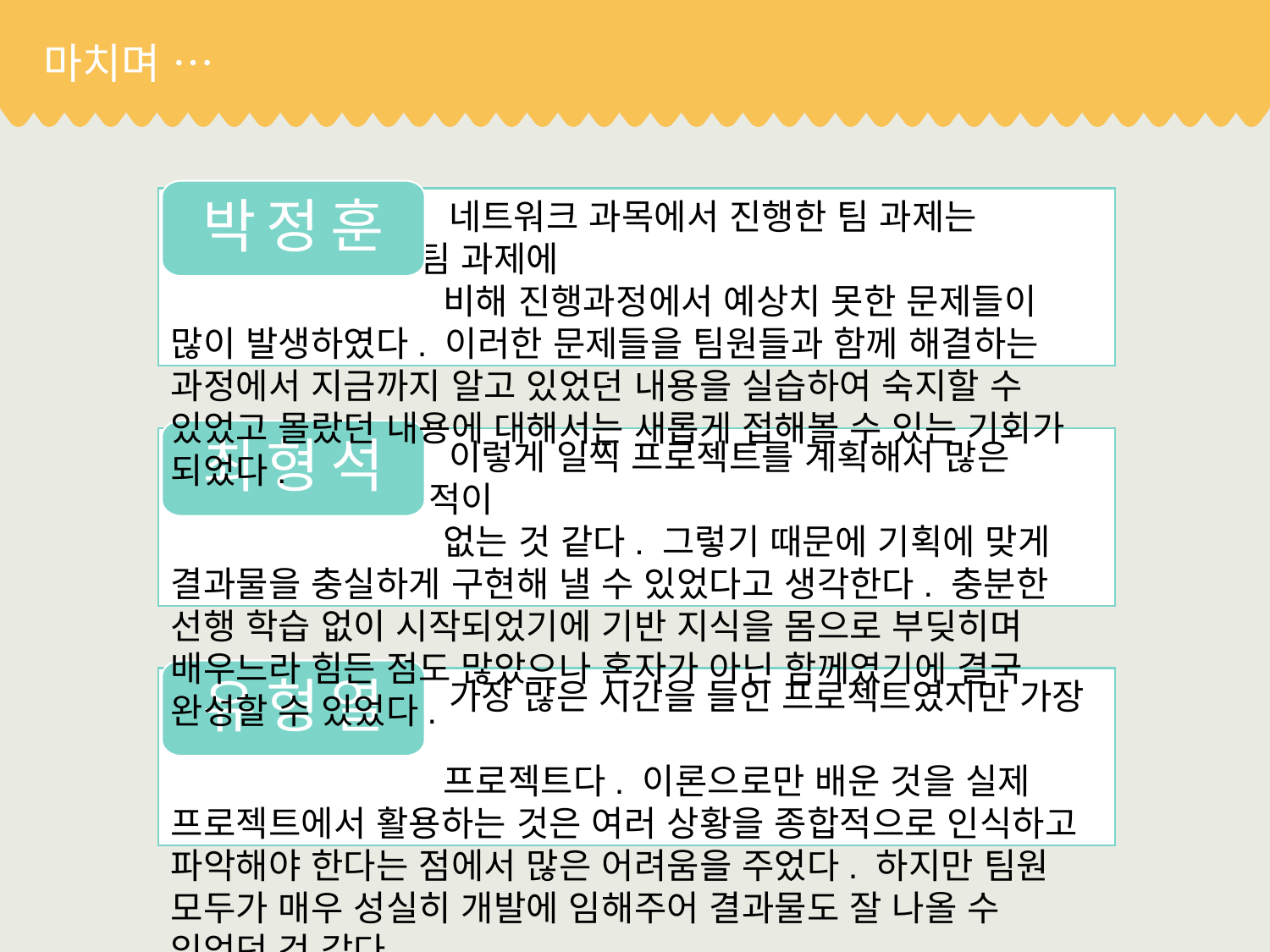

# 마치며 …

박정훈
		  네트워크 과목에서 진행한 팀 과제는 지금까지 진행한 팀 과제에
		 비해 진행과정에서 예상치 못한 문제들이 많이 발생하였다. 이러한 문제들을 팀원들과 함께 해결하는 과정에서 지금까지 알고 있었던 내용을 실습하여 숙지할 수 있었고 몰랐던 내용에 대해서는 새롭게 접해볼 수 있는 기회가 되었다.
최형석
		  이렇게 일찍 프로젝트를 계획해서 많은 시간을 투자해 본 적이
		 없는 것 같다. 그렇기 때문에 기획에 맞게 결과물을 충실하게 구현해 낼 수 있었다고 생각한다. 충분한 선행 학습 없이 시작되었기에 기반 지식을 몸으로 부딪히며 배우느라 힘든 점도 많았으나 혼자가 아닌 함께였기에 결국 완성할 수 있었다.
유형열
		  가장 많은 시간을 들인 프로젝트였지만 가장 큰 아쉬움이 남는
		 프로젝트다. 이론으로만 배운 것을 실제 프로젝트에서 활용하는 것은 여러 상황을 종합적으로 인식하고 파악해야 한다는 점에서 많은 어려움을 주었다. 하지만 팀원 모두가 매우 성실히 개발에 임해주어 결과물도 잘 나올 수 있었던 것 같다.